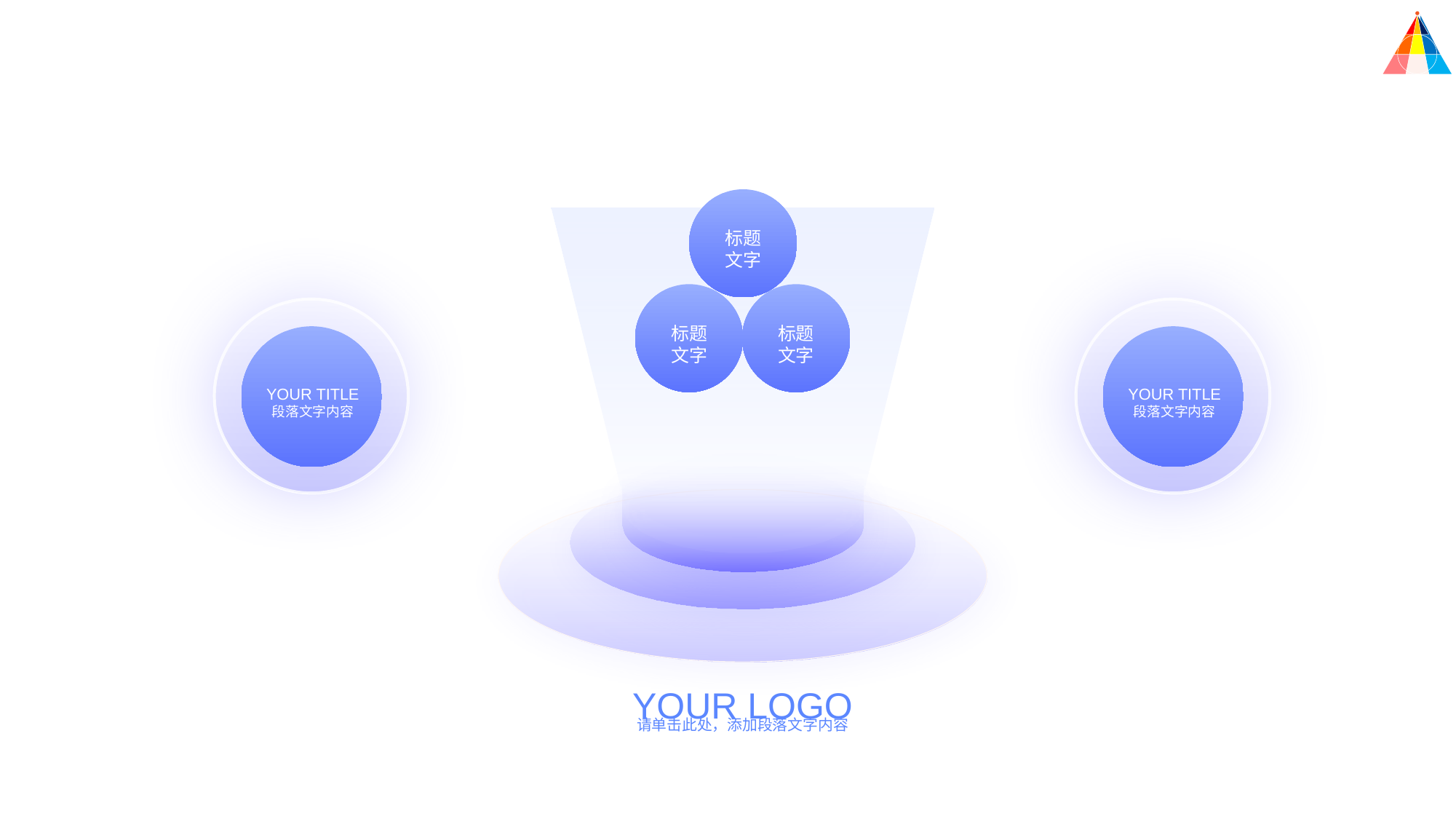

标题
文字

标题
文字

标题
文字

YOUR TITLE
段落文字内容

YOUR TITLE
段落文字内容
YOUR LOGO
请单击此处，添加段落文字内容